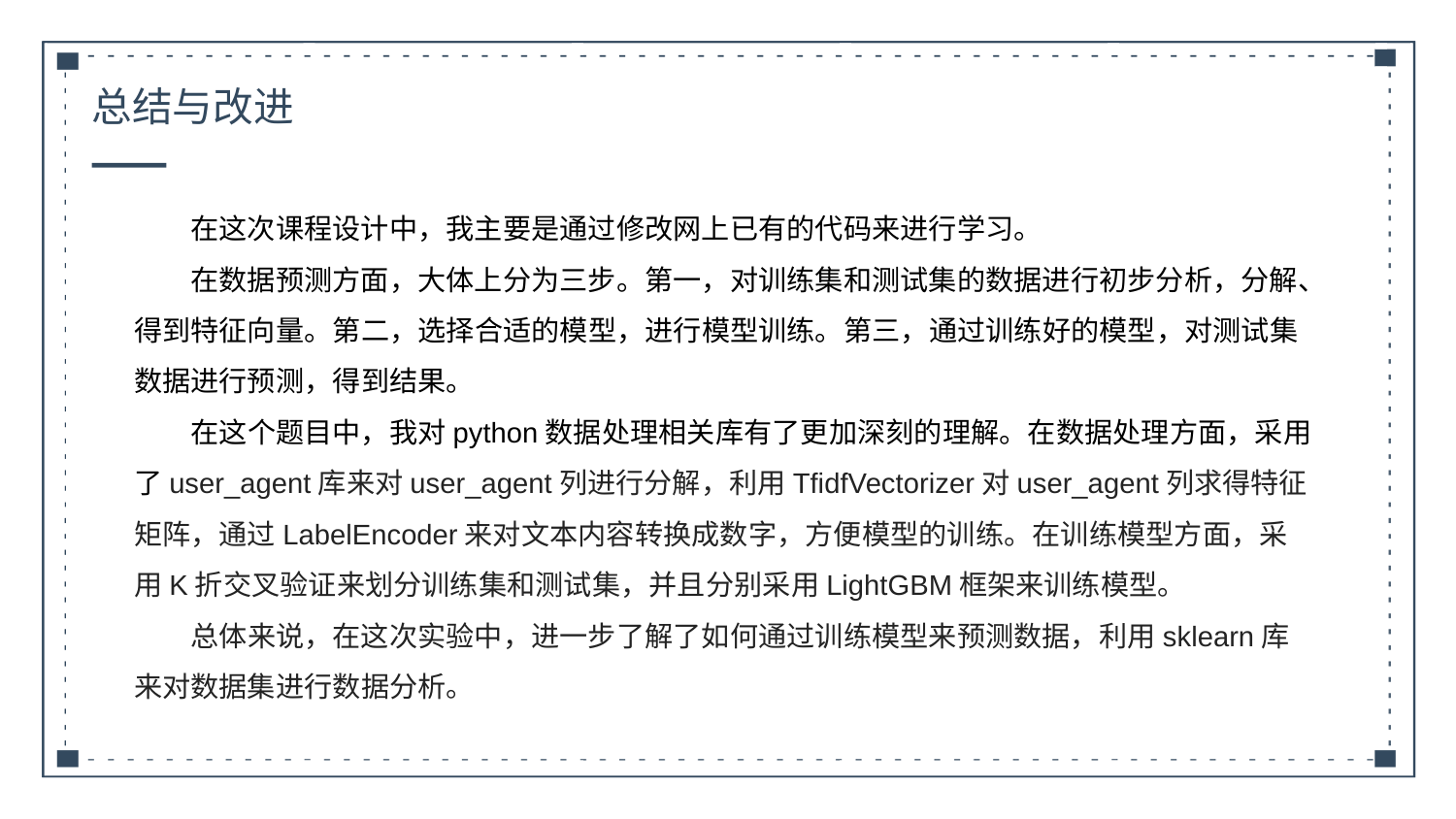

总结与改进
在这次课程设计中，我主要是通过修改网上已有的代码来进行学习。
在数据预测方面，大体上分为三步。第一，对训练集和测试集的数据进行初步分析，分解、得到特征向量。第二，选择合适的模型，进行模型训练。第三，通过训练好的模型，对测试集数据进行预测，得到结果。
在这个题目中，我对python数据处理相关库有了更加深刻的理解。在数据处理方面，采用了user_agent库来对user_agent列进行分解，利用TfidfVectorizer对user_agent列求得特征矩阵，通过LabelEncoder来对文本内容转换成数字，方便模型的训练。在训练模型方面，采用K折交叉验证来划分训练集和测试集，并且分别采用LightGBM框架来训练模型。
总体来说，在这次实验中，进一步了解了如何通过训练模型来预测数据，利用sklearn库来对数据集进行数据分析。